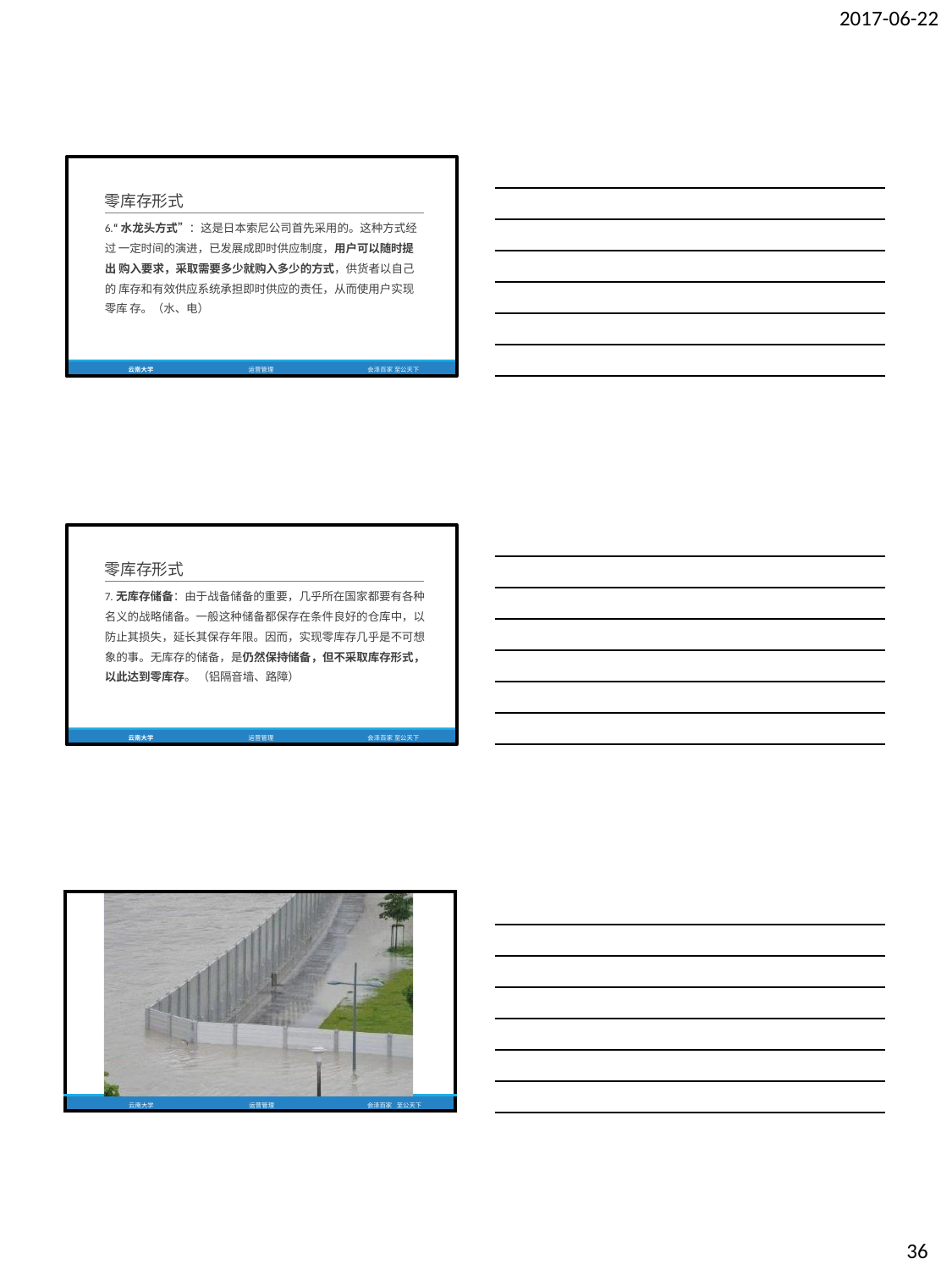

2017-06-22

零库存形式
6.“水龙头方式”：这是日本索尼公司首先采用的。这种方式经过 一定时间的演进，已发展成即时供应制度，用户可以随时提出 购入要求，采取需要多少就购入多少的方式，供货者以自己的 库存和有效供应系统承担即时供应的责任，从而使用户实现零库 存。（水、电）

云南大学
运营管理
会泽百家 至公天下

零库存形式
7.无库存储备：由于战备储备的重要，几乎所在国家都要有各种 名义的战略储备。一般这种储备都保存在条件良好的仓库中，以 防止其损失，延长其保存年限。因而，实现零库存几乎是不可想 象的事。无库存的储备，是仍然保持储备，但不采取库存形式， 以此达到零库存。（铝隔音墙、路障）

云南大学
运营管理
会泽百家 至公天下

|  |  |  |  |
| --- | --- | --- | --- |
| 云南大学 | 运营管理 | 会泽百家 | 至公天下 |

36